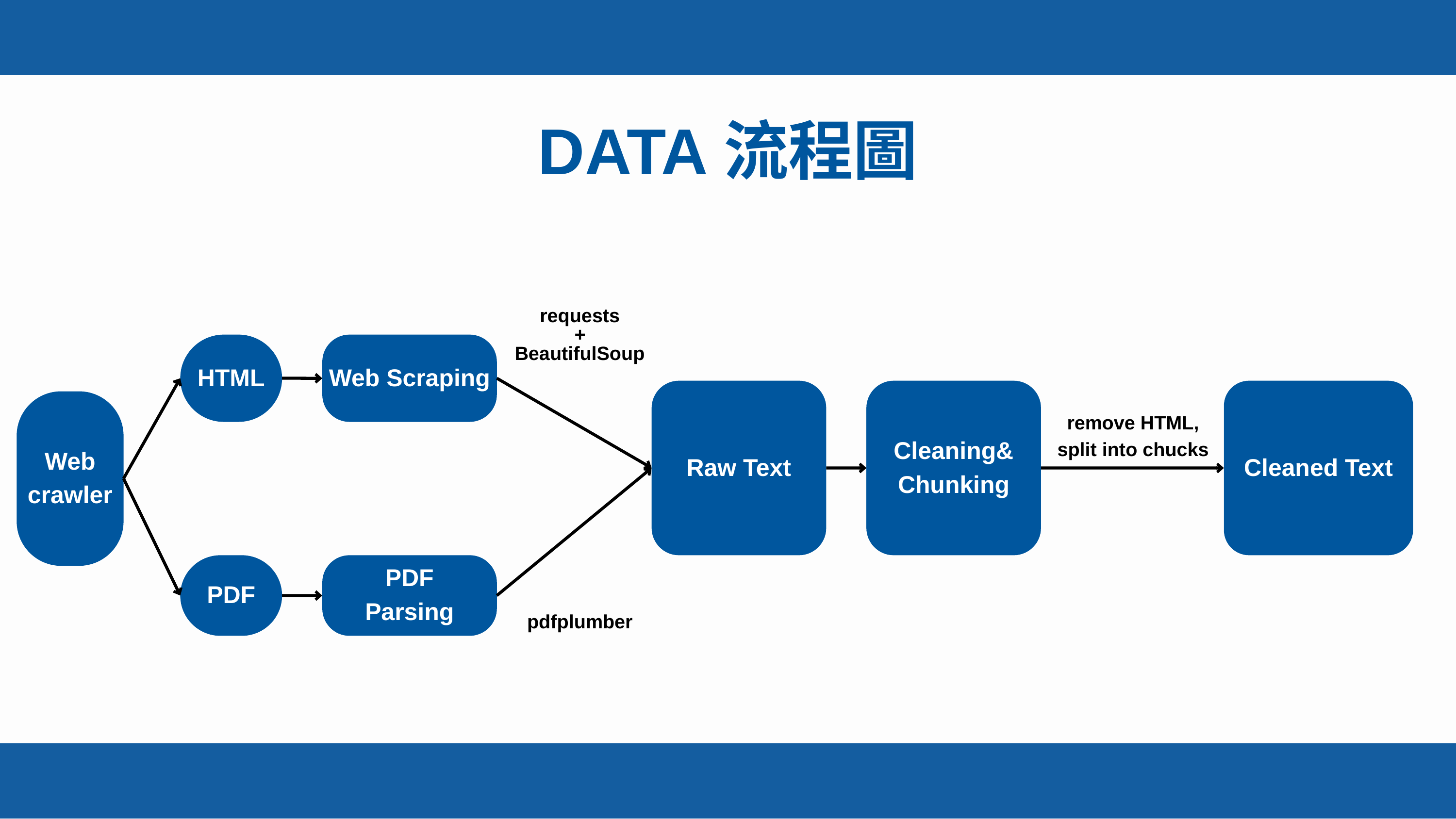

DATA流程圖
requests
+
BeautifulSoup

HTML

Web Scraping

Raw Text

Cleaning&
Chunking

Cleaned Text

Web crawler
remove HTML,
split into chucks

PDF

PDF
Parsing

pdfplumber
25